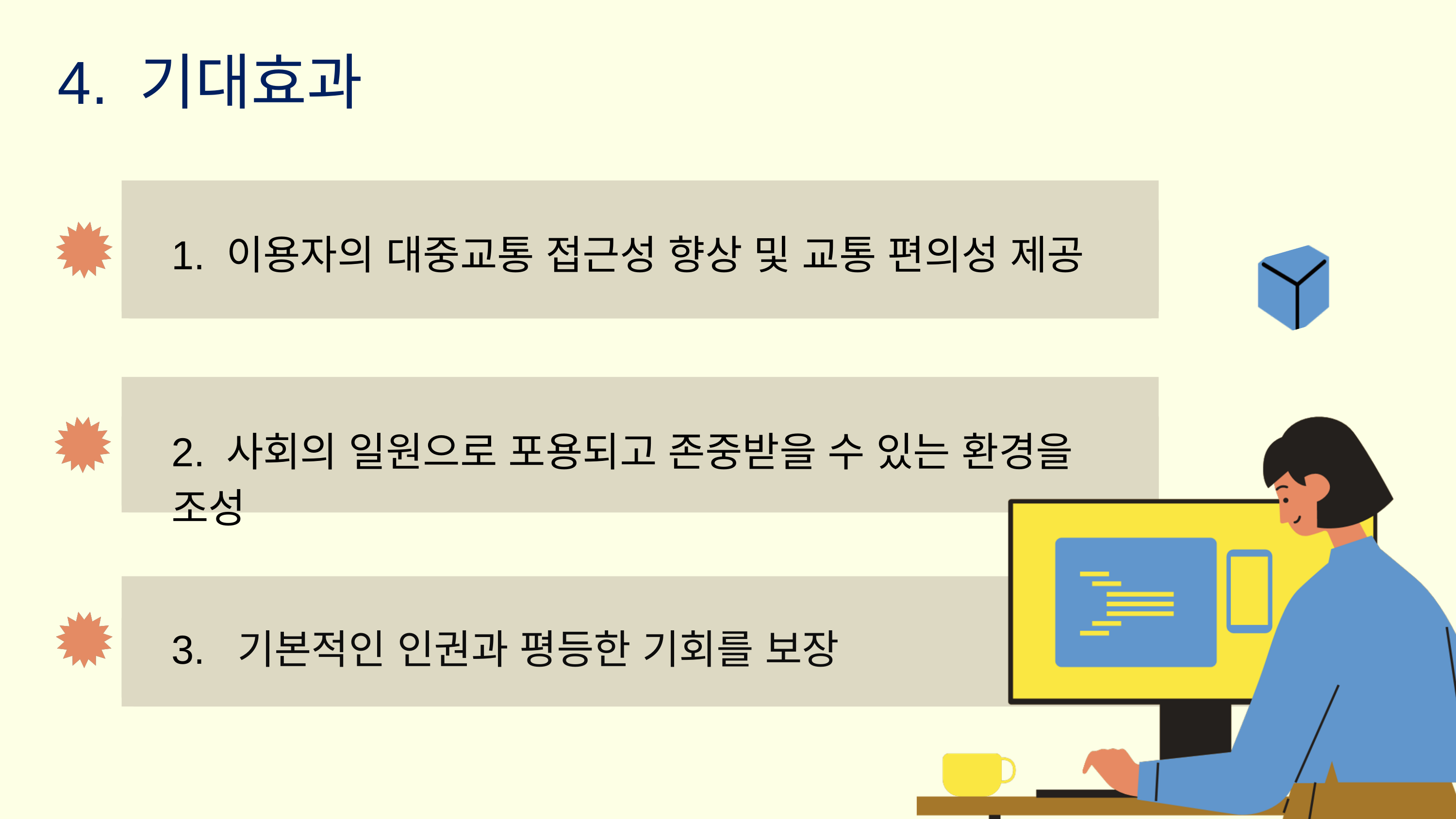

4. 기대효과

1. 이용자의 대중교통 접근성 향상 및 교통 편의성 제공

2. 사회의 일원으로 포용되고 존중받을 수 있는 환경을 조성

3.  기본적인 인권과 평등한 기회를 보장